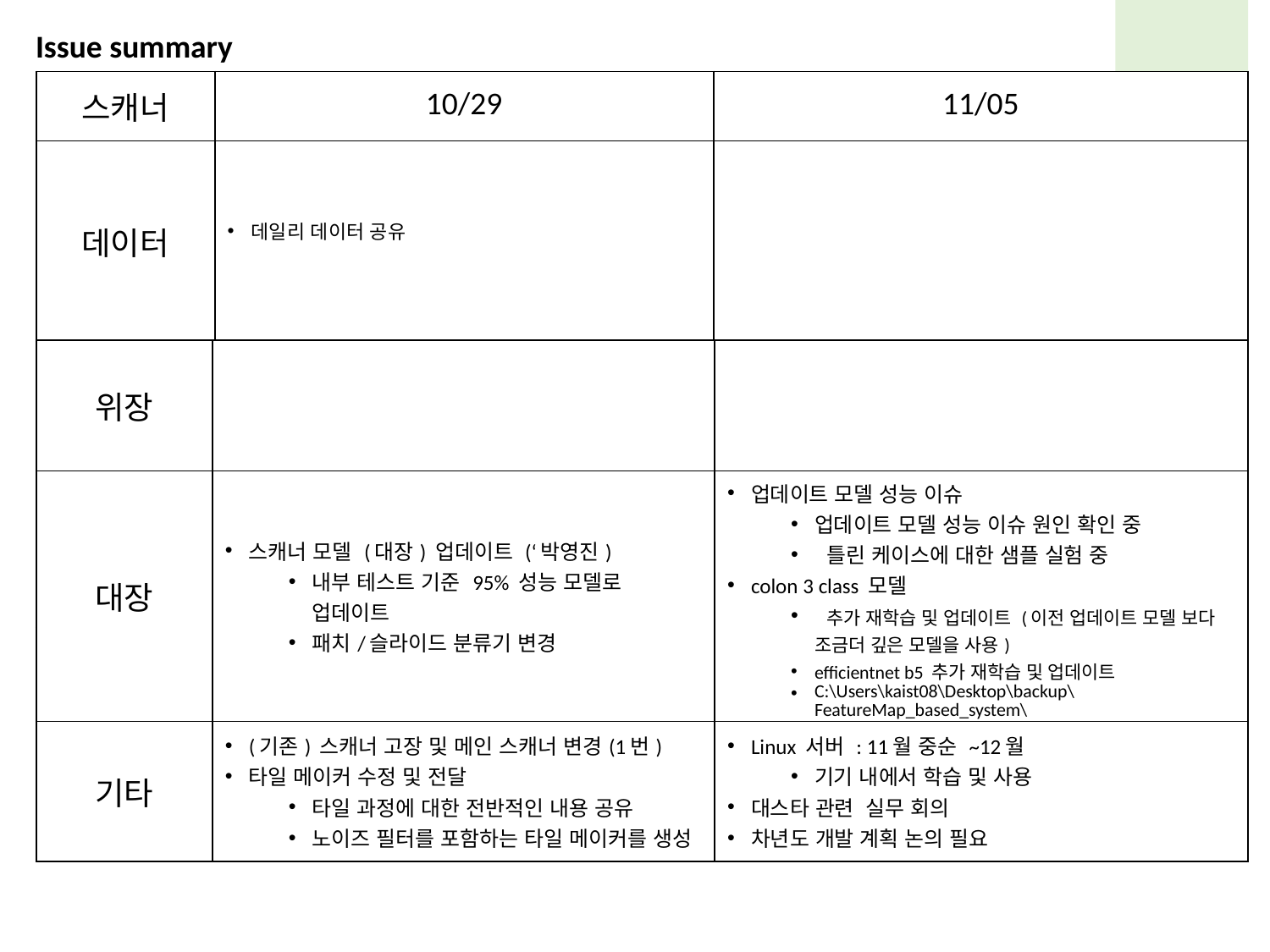

Issue summary
| 스캐너 | 10/29 | 11/05 |
| --- | --- | --- |
| 데이터 | 데일리 데이터 공유 |  |
|  |  |  |
| 위장 |  |  |
| --- | --- | --- |
| 대장 | 스캐너 모델 (대장) 업데이트 (‘박영진) 내부 테스트 기준 95% 성능 모델로 업데이트 패치/슬라이드 분류기 변경 | 업데이트 모델 성능 이슈 업데이트 모델 성능 이슈 원인 확인 중 틀린 케이스에 대한 샘플 실험 중 colon 3 class 모델 추가 재학습 및 업데이트 (이전 업데이트 모델 보다 조금더 깊은 모델을 사용) efficientnet b5 추가 재학습 및 업데이트 C:\Users\kaist08\Desktop\backup\FeatureMap\_based\_system\colon\_3class\_framework\_ori |
| 기타 | (기존) 스캐너 고장 및 메인 스캐너 변경(1번) 타일 메이커 수정 및 전달 타일 과정에 대한 전반적인 내용 공유 노이즈 필터를 포함하는 타일 메이커를 생성 | Linux 서버 : 11월 중순 ~12월 기기 내에서 학습 및 사용 대스타 관련 실무 회의 차년도 개발 계획 논의 필요 |